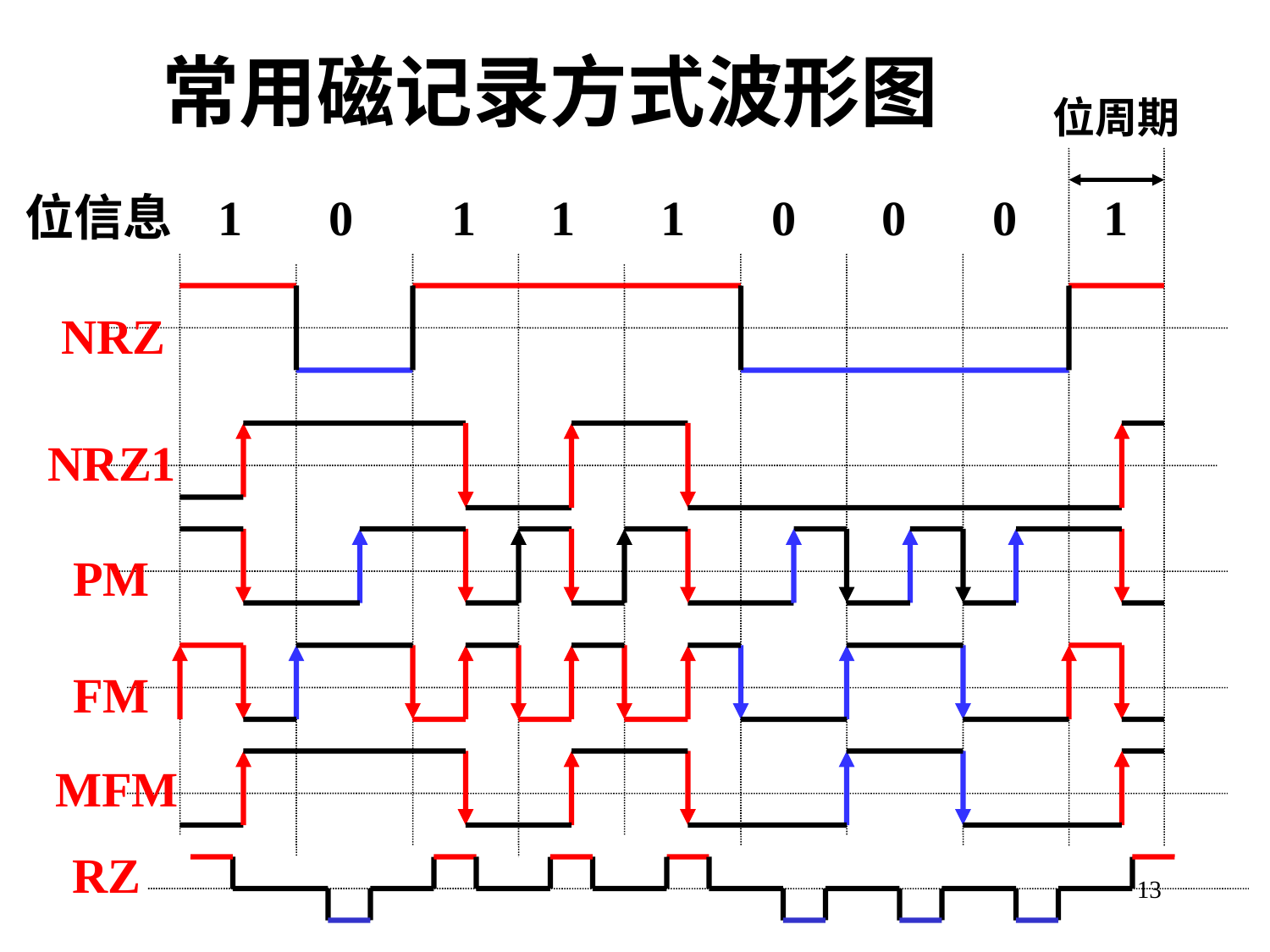

# 常用磁记录方式波形图
位周期

位信息   1       0        1      1       1       0       0       0       1

NRZ

NRZ1

PM

FM

MFM

RZ

13